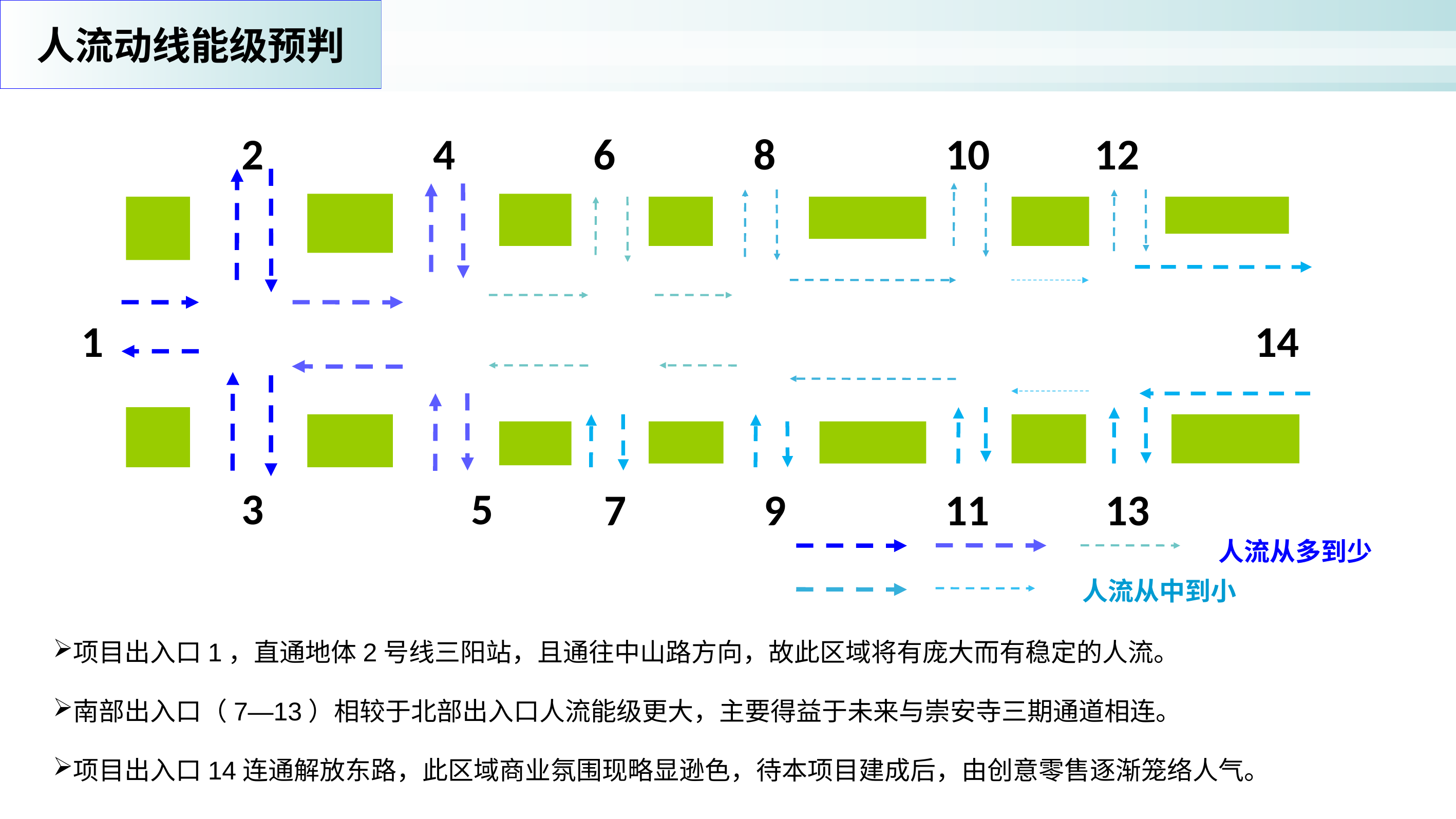

人流动线能级预判
2
4
6
8
10
12

1
14

3
5
7
9
11
13
人流从多到少

人流从中到小

项目出入口1，直通地体2号线三阳站，且通往中山路方向，故此区域将有庞大而有稳定的人流。
南部出入口（7—13）相较于北部出入口人流能级更大，主要得益于未来与崇安寺三期通道相连。
项目出入口14连通解放东路，此区域商业氛围现略显逊色，待本项目建成后，由创意零售逐渐笼络人气。